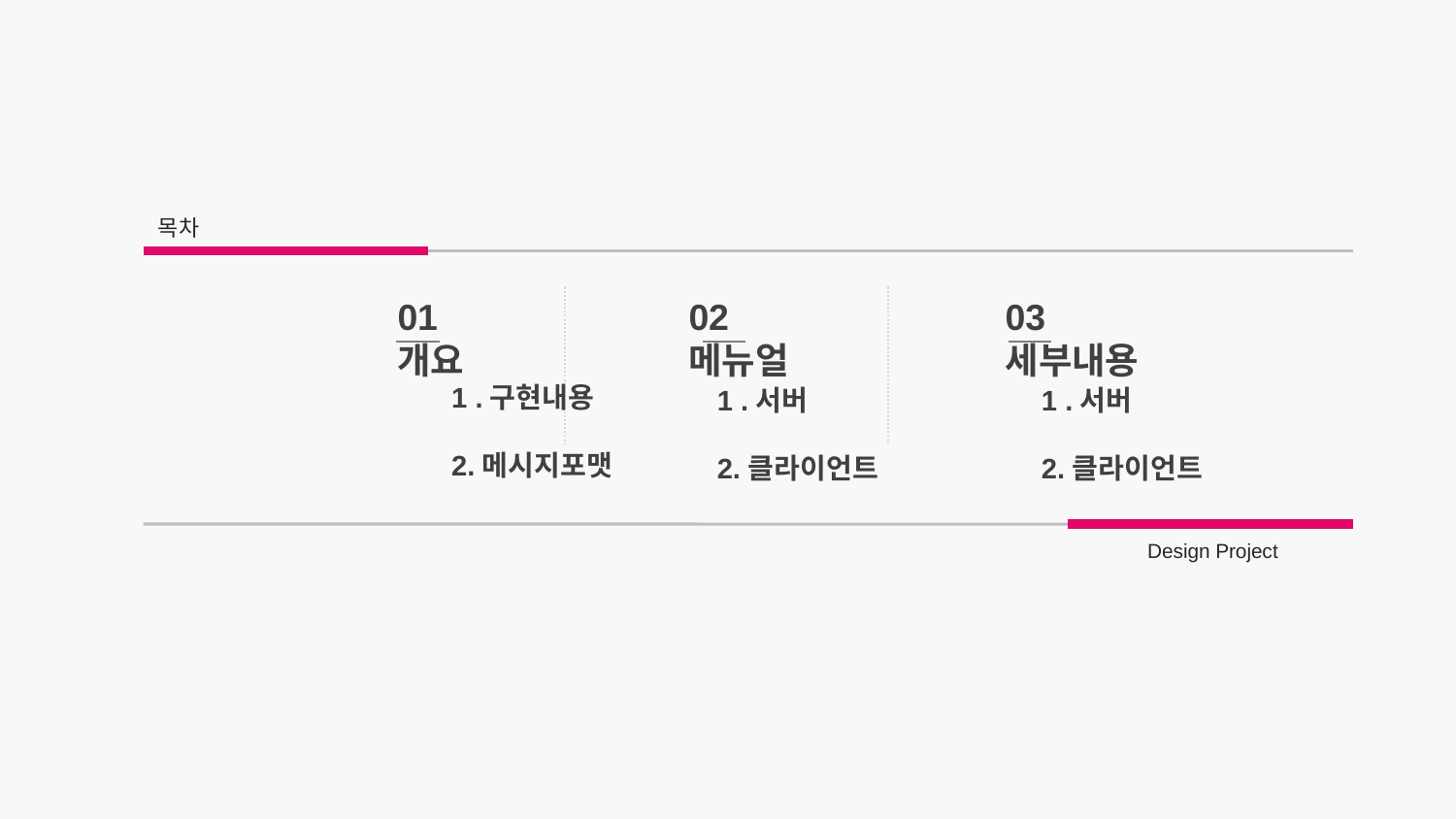

목차
01 개요
02 메뉴얼
03 세부내용
1 .구현내용

2.메시지포맷

1 .서버

2.클라이언트
1 .서버

2.클라이언트

Design Project